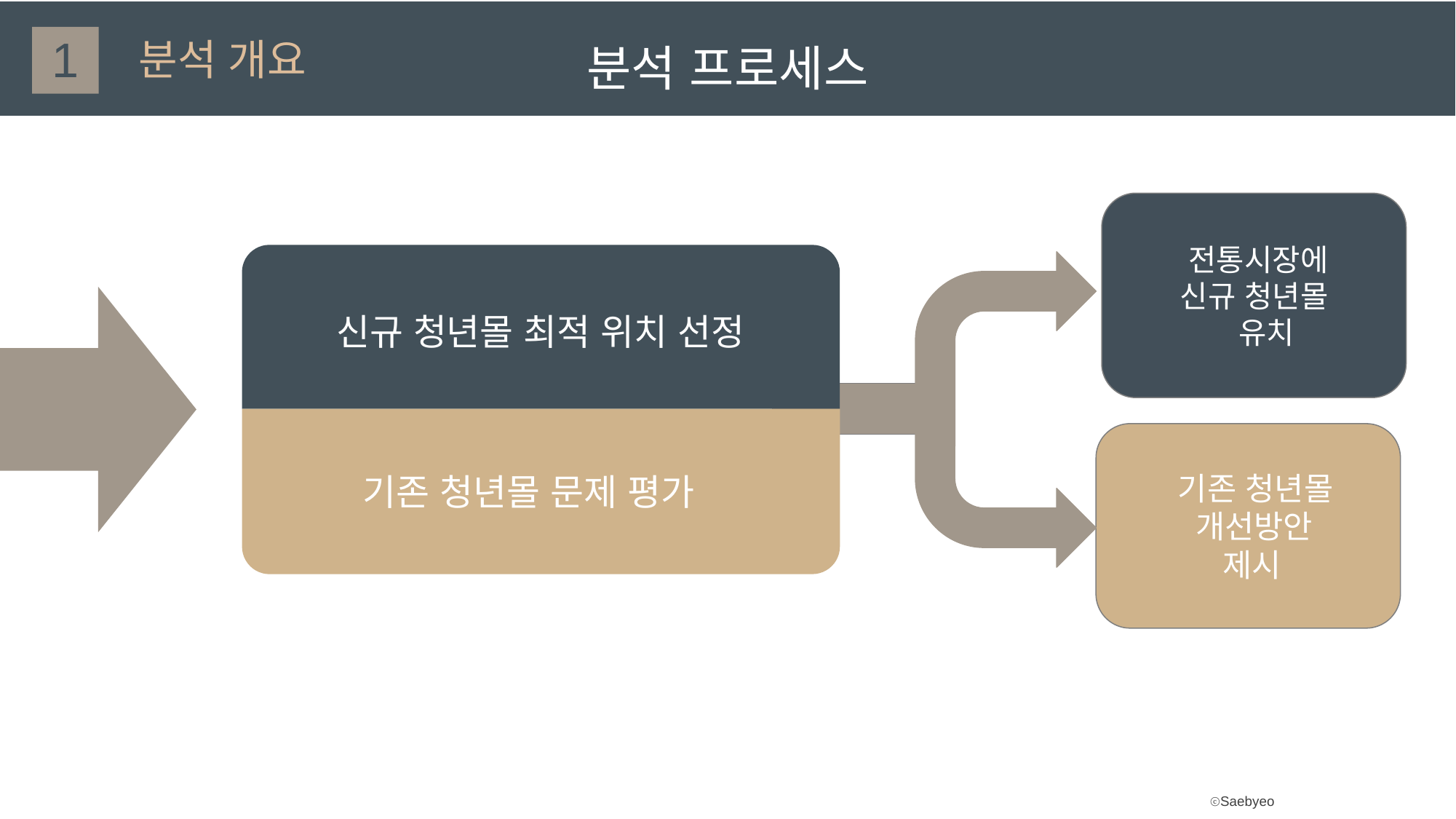

1

분석 개요
분석 프로세스

       전통시장에
      신규 청년몰
             유치
         신규 청년몰 최적 위치 선정

      기존 청년몰
        개선방안
           제시
기존 청년몰 문제 평가